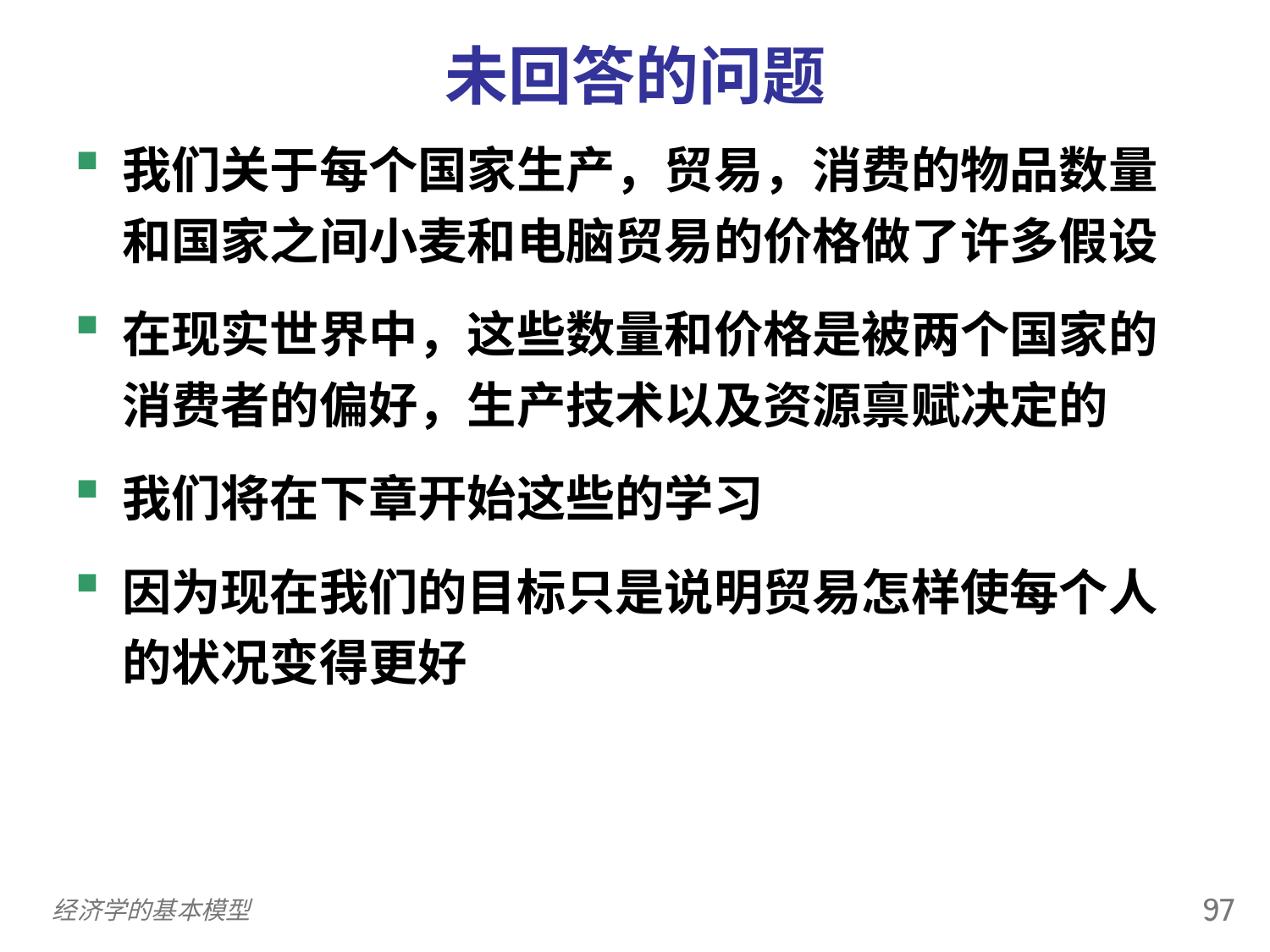

未回答的问题
0
我们关于每个国家生产，贸易，消费的物品数量和国家之间小麦和电脑贸易的价格做了许多假设
在现实世界中，这些数量和价格是被两个国家的消费者的偏好，生产技术以及资源禀赋决定的
我们将在下章开始这些的学习
因为现在我们的目标只是说明贸易怎样使每个人的状况变得更好
97
经济学的基本模型